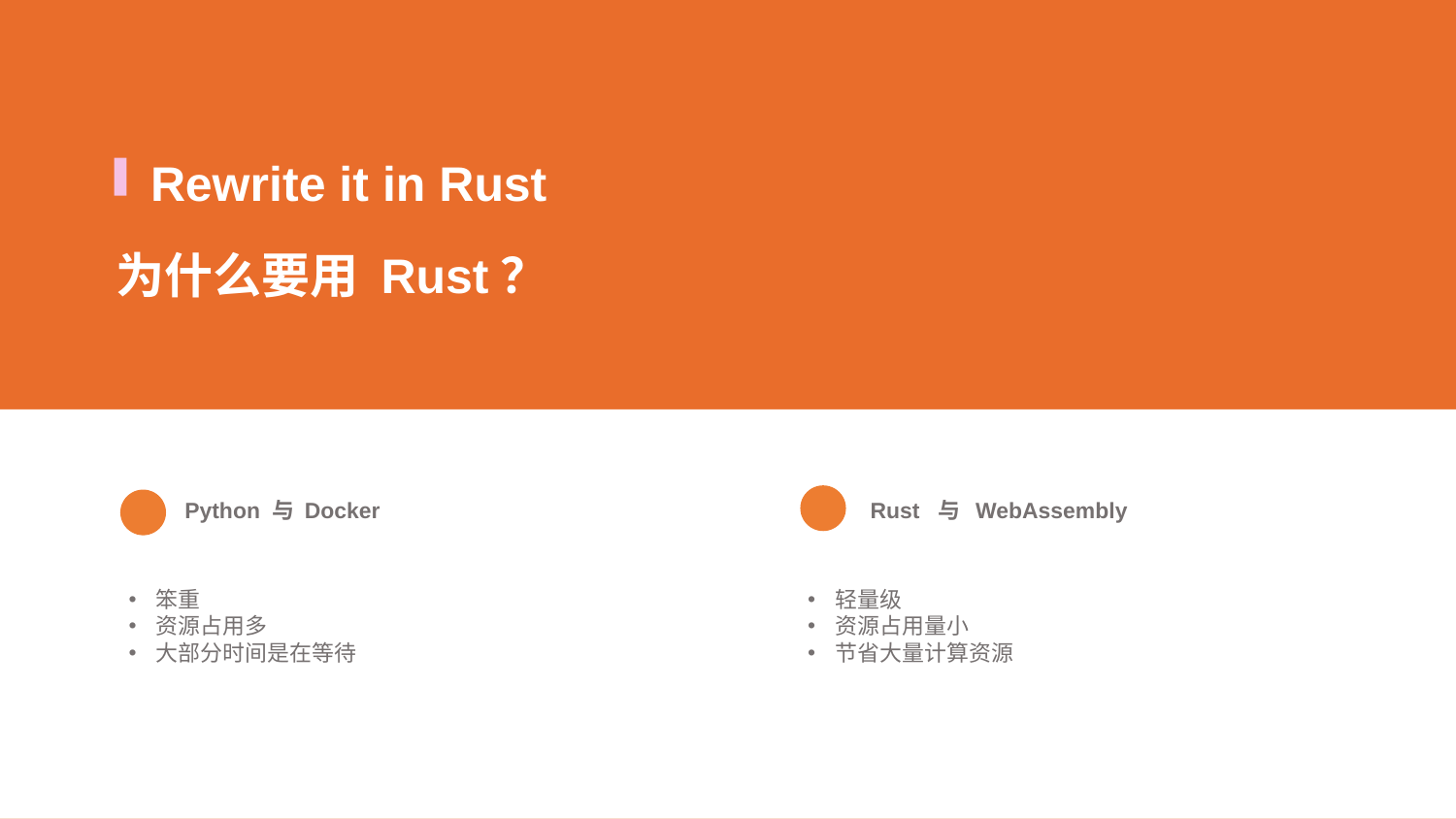

Rewrite it in Rust

为什么要用 Rust？

Python 与 Docker
Rust  与  WebAssembly

笨重
资源占用多
大部分时间是在等待
轻量级
资源占用量小
节省大量计算资源